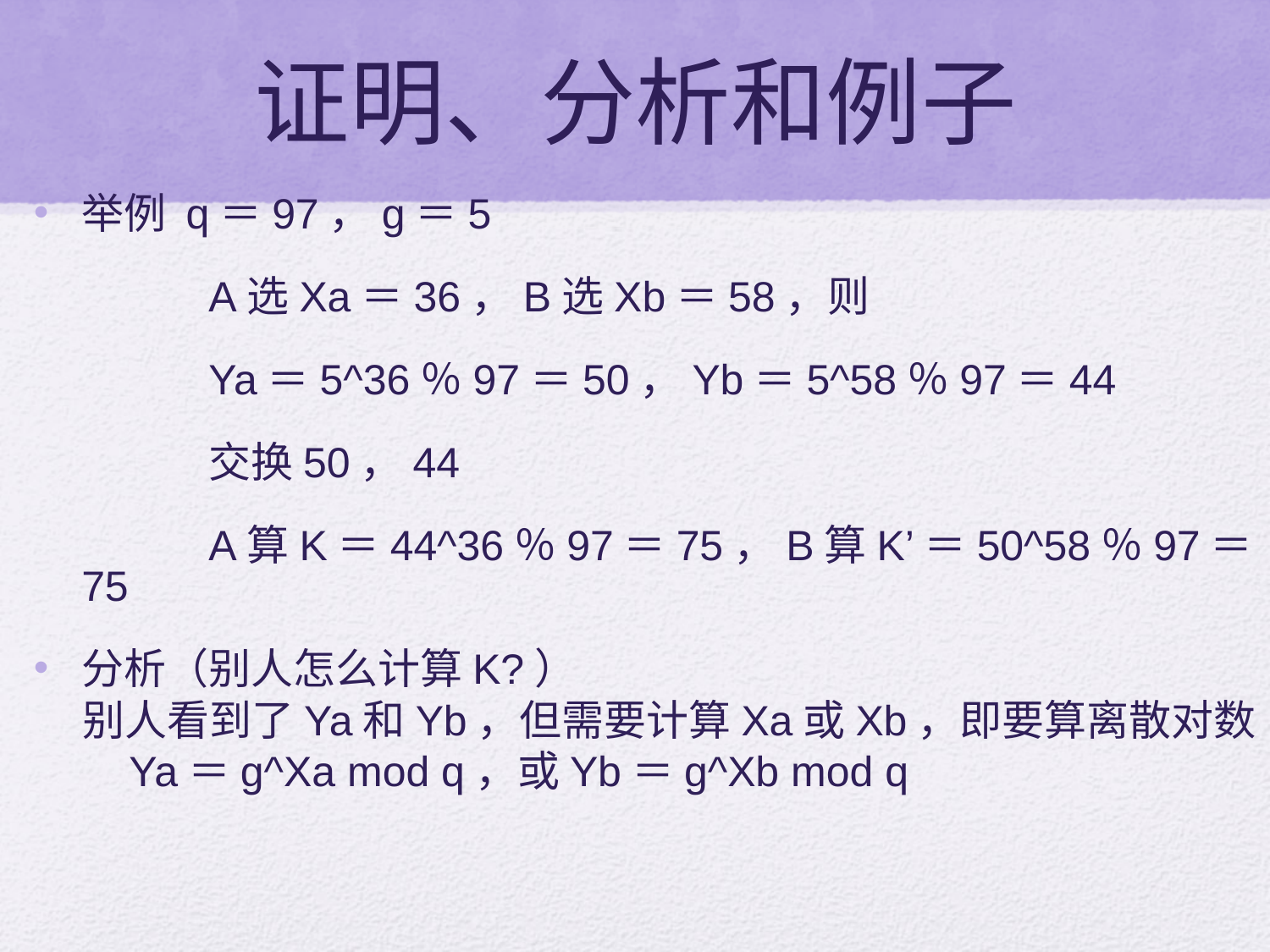

# 证明、分析和例子
举例 q＝97，g＝5
		A选Xa＝36，B选Xb＝58，则
		Ya＝5^36％97＝50，Yb＝5^58％97＝44
		交换50，44
		A算K＝44^36％97＝75，B算K’＝50^58％97＝75
分析（别人怎么计算K?）
别人看到了Ya和Yb，但需要计算Xa或Xb，即要算离散对数
	Ya＝g^Xa mod q，或Yb＝g^Xb mod q